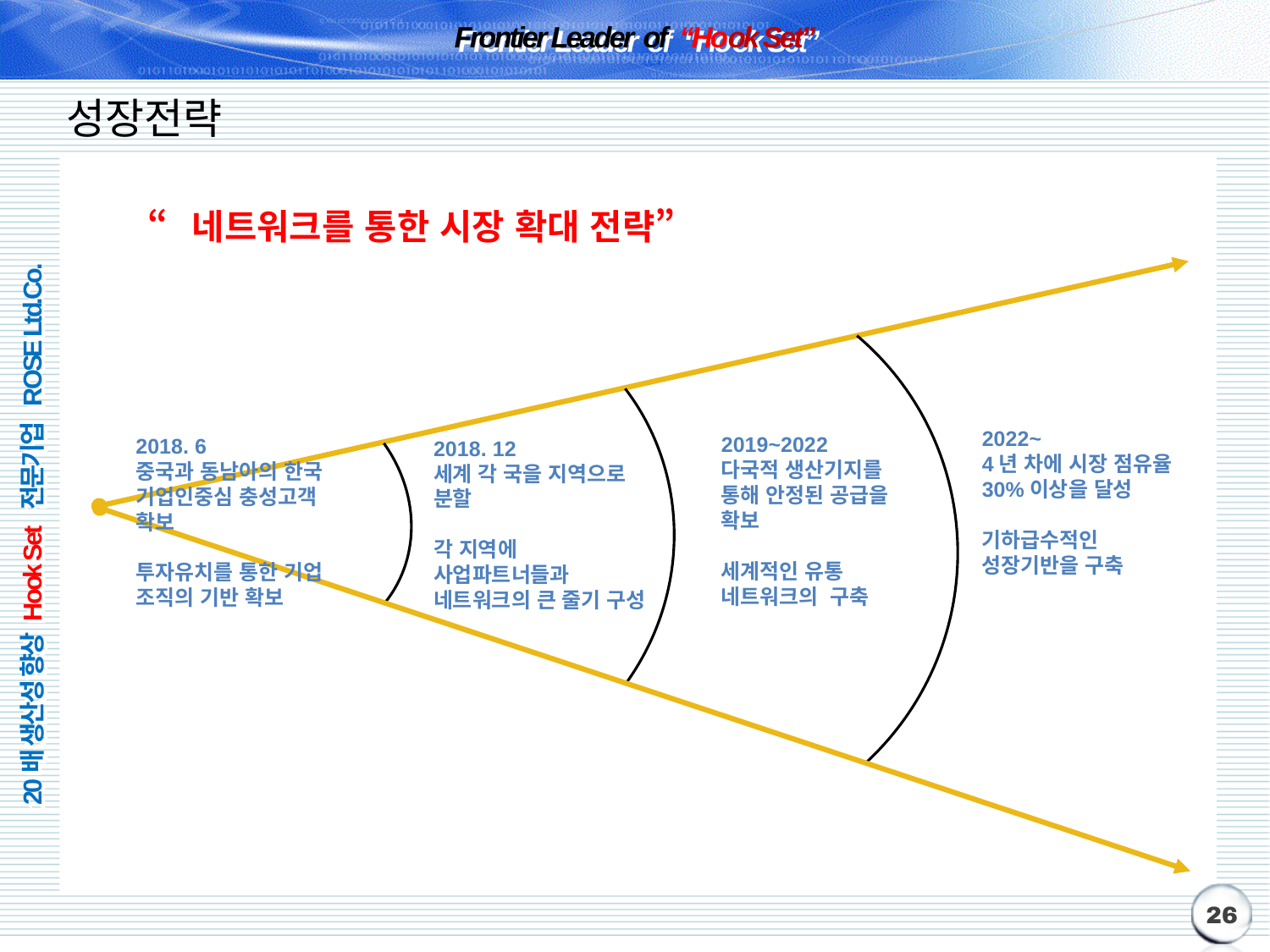

# 성장전략
“네트워크를 통한 시장 확대 전략”

2022~
4년 차에 시장 점유율30%이상을 달성

기하급수적인 성장기반을 구축
2019~2022
다국적 생산기지를 통해 안정된 공급을 확보

세계적인 유통 네트워크의  구축
2018. 6
중국과 동남아의 한국
기업인중심 충성고객
확보

투자유치를 통한 기업 조직의 기반 확보

2018. 12
세계 각 국을 지역으로 분할

각 지역에 사업파트너들과 네트워크의 큰 줄기 구성